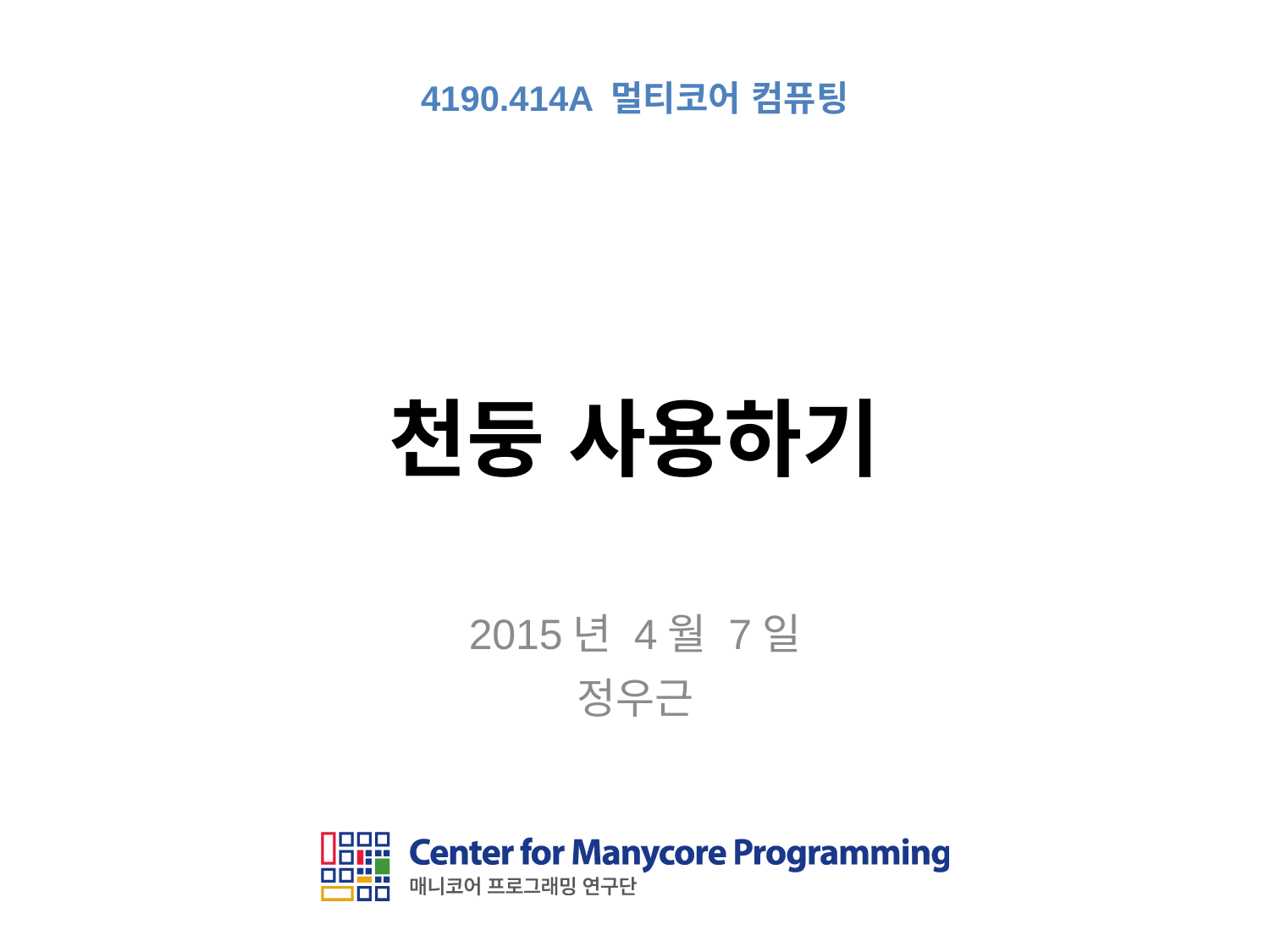

# 천둥 사용하기
2015년 4월 7일
정우근